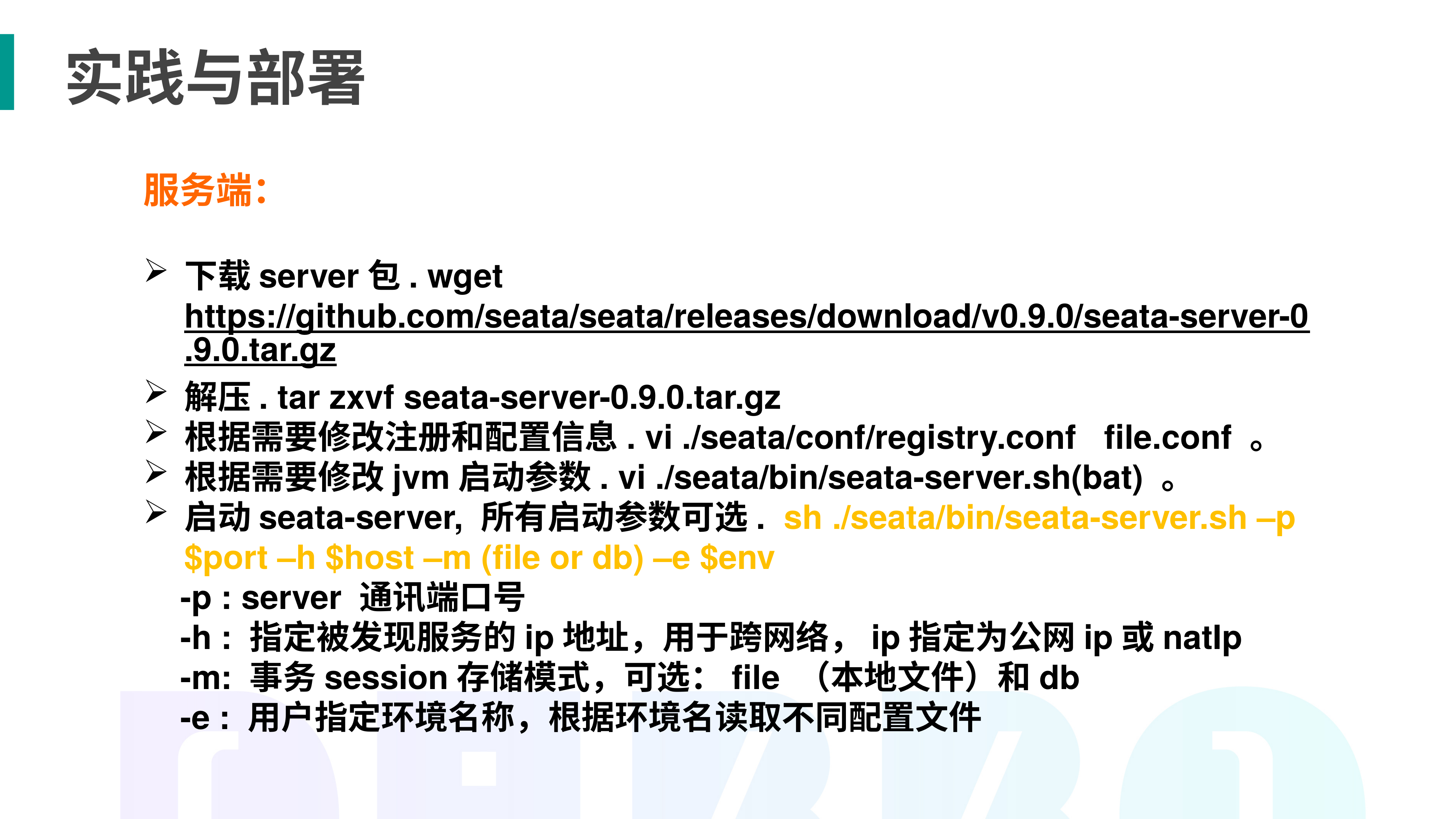

实践与部署
服务端：

下载server包. wget https://github.com/seata/seata/releases/download/v0.9.0/seata-server-0.9.0.tar.gz
解压. tar zxvf seata-server-0.9.0.tar.gz
根据需要修改注册和配置信息. vi ./seata/conf/registry.conf   file.conf 。
根据需要修改jvm启动参数. vi ./seata/bin/seata-server.sh(bat) 。
启动seata-server, 所有启动参数可选.  sh ./seata/bin/seata-server.sh –p $port –h $host –m (file or db) –e $env
    -p : server 通讯端口号
    -h : 指定被发现服务的ip地址，用于跨网络，ip指定为公网ip或natIp
    -m: 事务session存储模式，可选：file （本地文件）和db
    -e : 用户指定环境名称，根据环境名读取不同配置文件